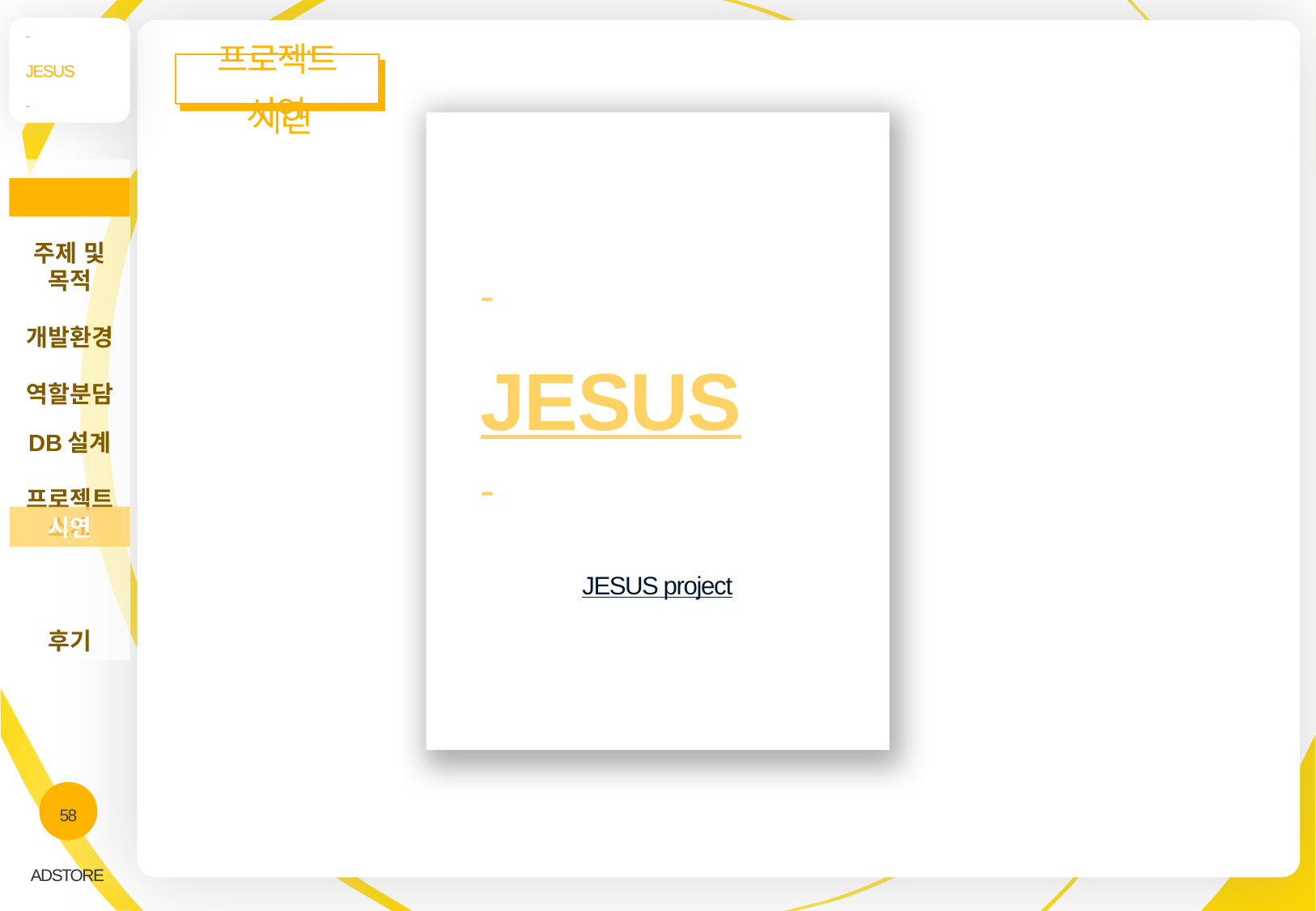

-
JESUS
-
프로젝트 시연

주제 및 목적

개발환경

역할분담

DB설계

프로젝트 소개

후기
INDEX
-
JESUS
-
시연
JESUS project
58
ADSTORE